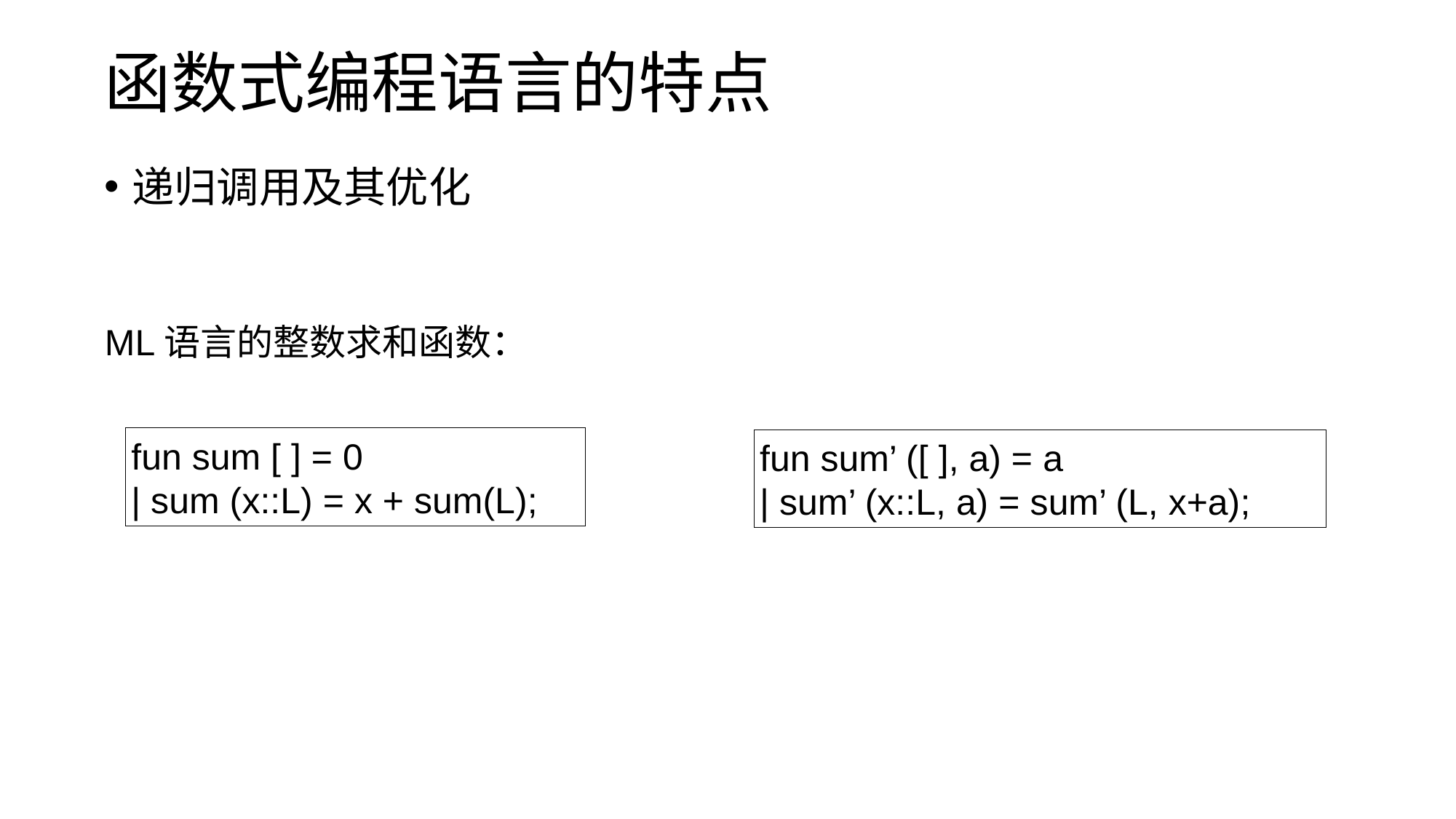

函数式编程语言的特点
递归调用及其优化
ML语言的整数求和函数：
fun sum [ ] = 0
| sum (x::L) = x + sum(L);
fun sum’ ([ ], a) = a
| sum’ (x::L, a) = sum’ (L, x+a);